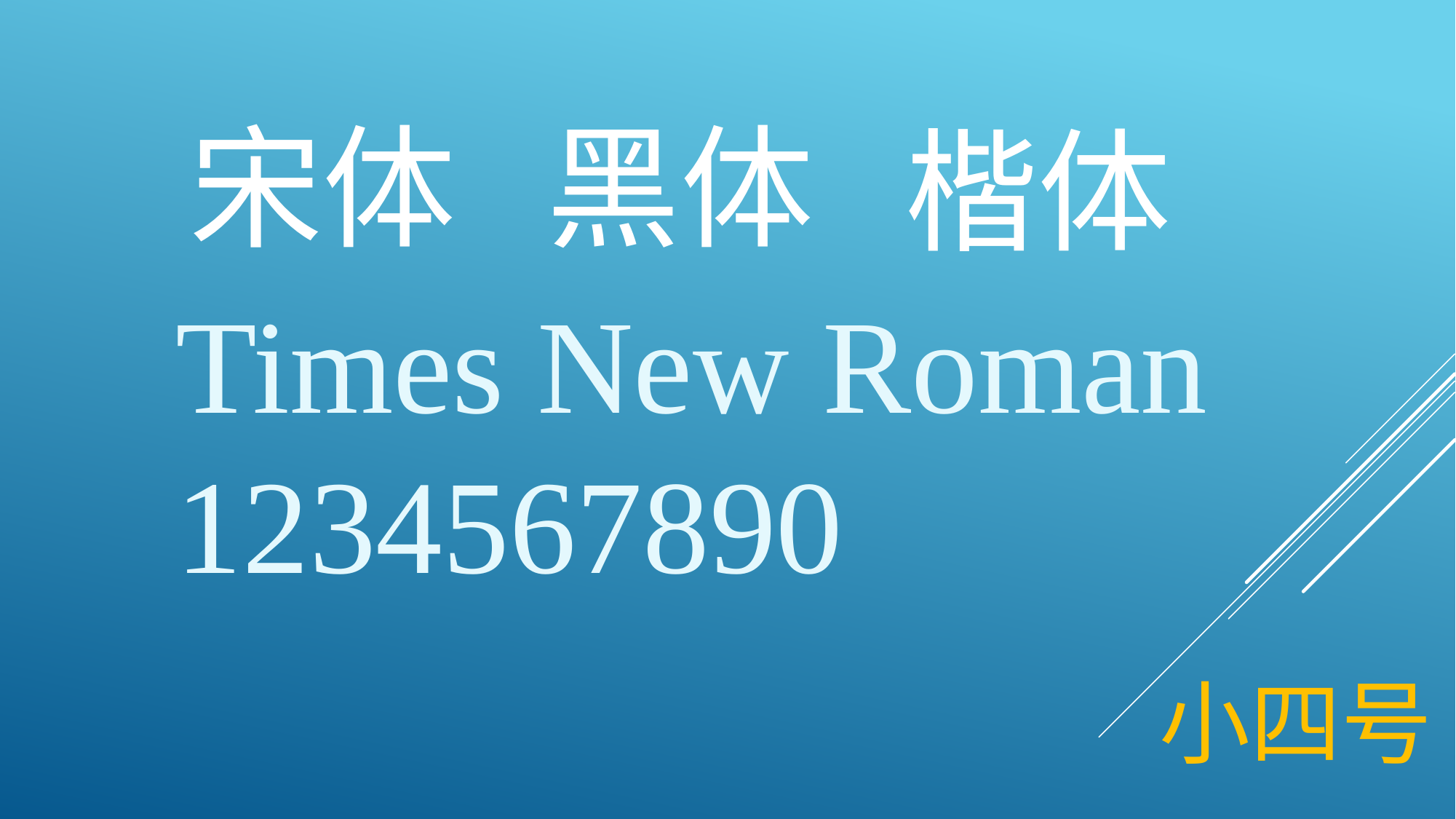

宋体
黑体
楷体
Times New Roman
1234567890
小四号